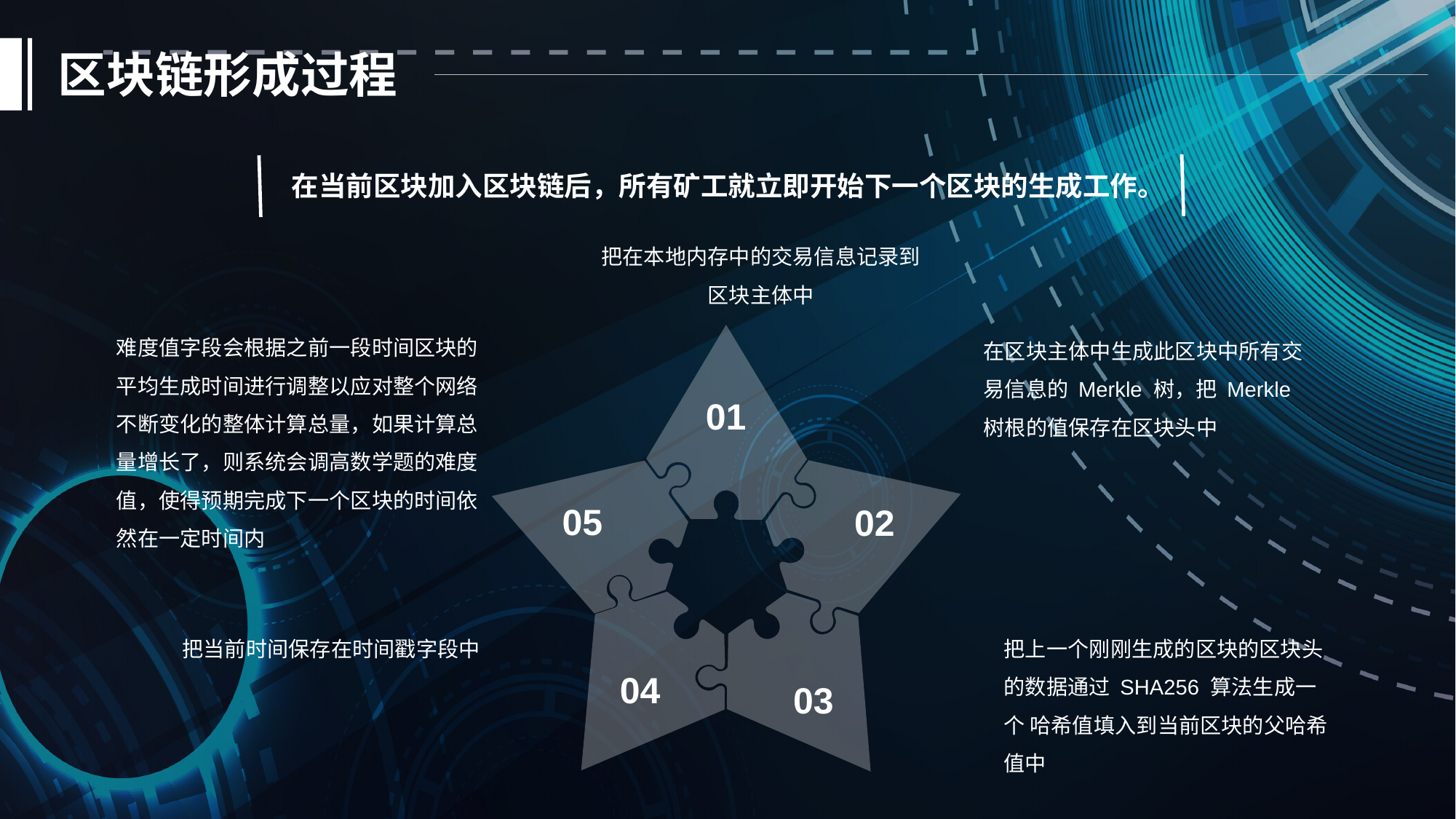

区块链形成过程
在当前区块加入区块链后，所有矿工就立即开始下一个区块的生成工作。
把在本地内存中的交易信息记录到区块主体中
难度值字段会根据之前一段时间区块的平均生成时间进行调整以应对整个网络不断变化的整体计算总量，如果计算总量增长了，则系统会调高数学题的难度值，使得预期完成下一个区块的时间依然在一定时间内
在区块主体中生成此区块中所有交易信息的 Merkle 树，把 Merkle 树根的值保存在区块头中

01

05

02

04

03
把当前时间保存在时间戳字段中
把上一个刚刚生成的区块的区块头的数据通过 SHA256 算法生成一个 哈希值填入到当前区块的父哈希值中